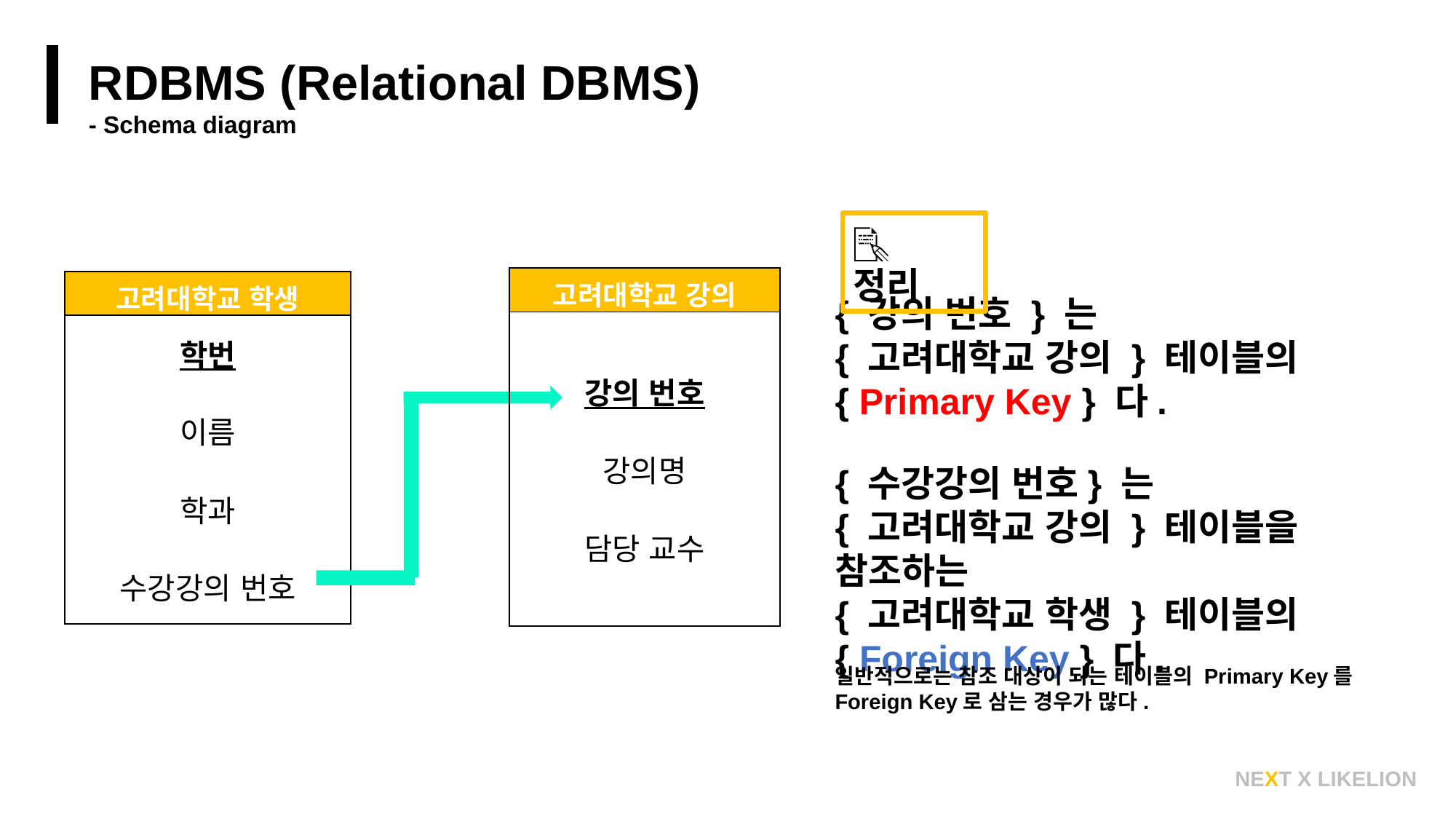

RDBMS (Relational DBMS)
- Schema diagram
📝 정리
| 고려대학교 강의 |
| --- |
| 강의 번호 강의명 담당 교수 |
| 고려대학교 학생 |
| --- |
| 학번 이름 학과 수강강의 번호 |
{ 강의 번호 } 는
{ 고려대학교 강의 } 테이블의
{ Primary Key } 다.

{ 수강강의 번호} 는
{ 고려대학교 강의 } 테이블을 참조하는
{ 고려대학교 학생 } 테이블의
{ Foreign Key } 다.

일반적으로는 참조 대상이 되는 테이블의 Primary Key를
Foreign Key로 삼는 경우가 많다.
NEXT X LIKELION